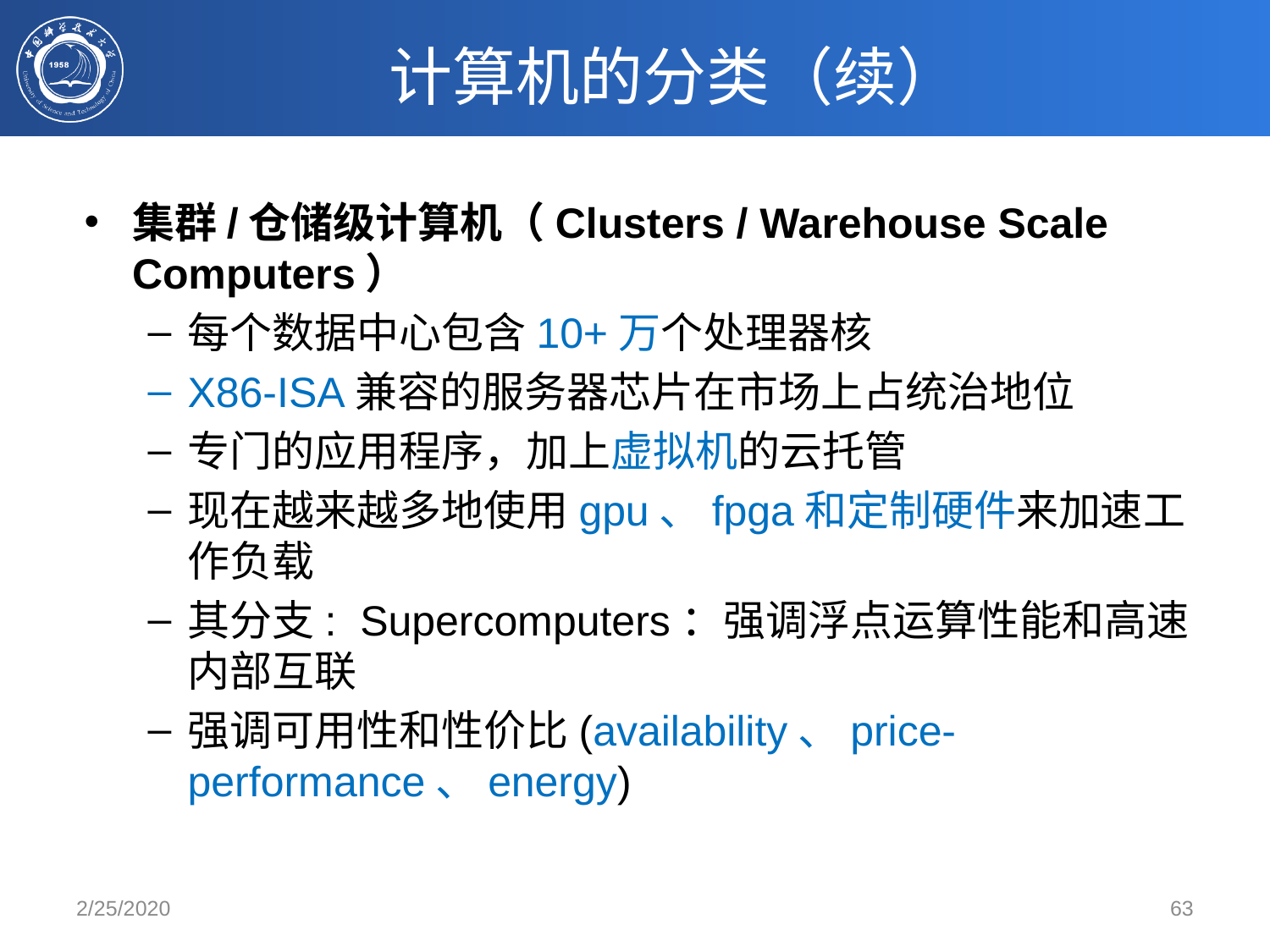

# 计算机的分类（续）
集群/仓储级计算机（Clusters / Warehouse Scale Computers）
每个数据中心包含10+万个处理器核
X86-ISA兼容的服务器芯片在市场上占统治地位
专门的应用程序，加上虚拟机的云托管
现在越来越多地使用gpu、fpga和定制硬件来加速工作负载
其分支:  Supercomputers：强调浮点运算性能和高速内部互联
强调可用性和性价比(availability、price-performance、energy)
2/25/2020
63